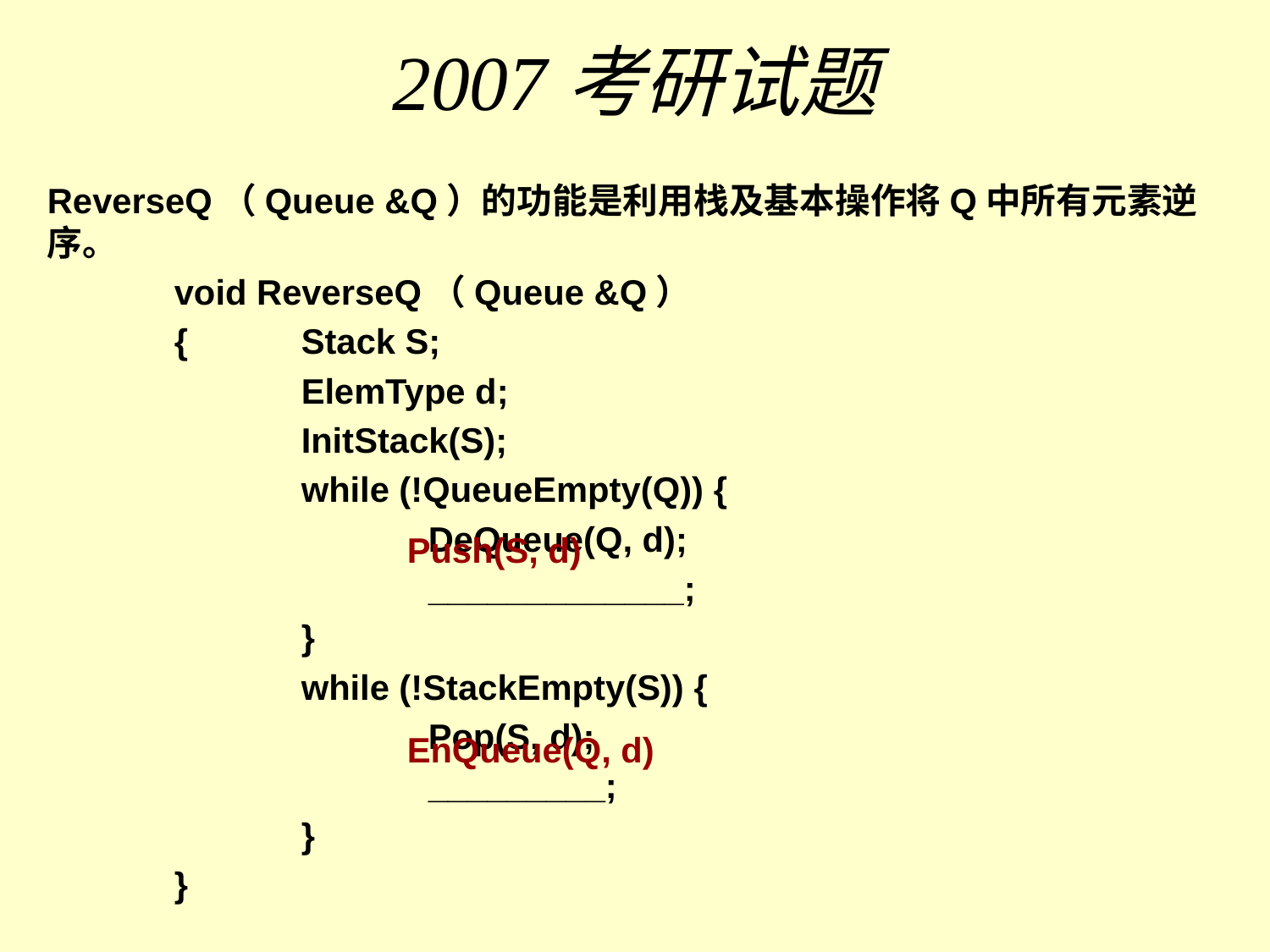

# 2007考研试题
ReverseQ（Queue &Q）的功能是利用栈及基本操作将Q中所有元素逆序。
	void ReverseQ（Queue &Q）
	{ 	Stack S;
		ElemType d;
		InitStack(S);
		while (!QueueEmpty(Q)) {
			DeQueue(Q, d);
			_____________;
		}
		while (!StackEmpty(S)) {
			Pop(S, d);
			_________;
		}
	}
 Push(S, d)
 EnQueue(Q, d)